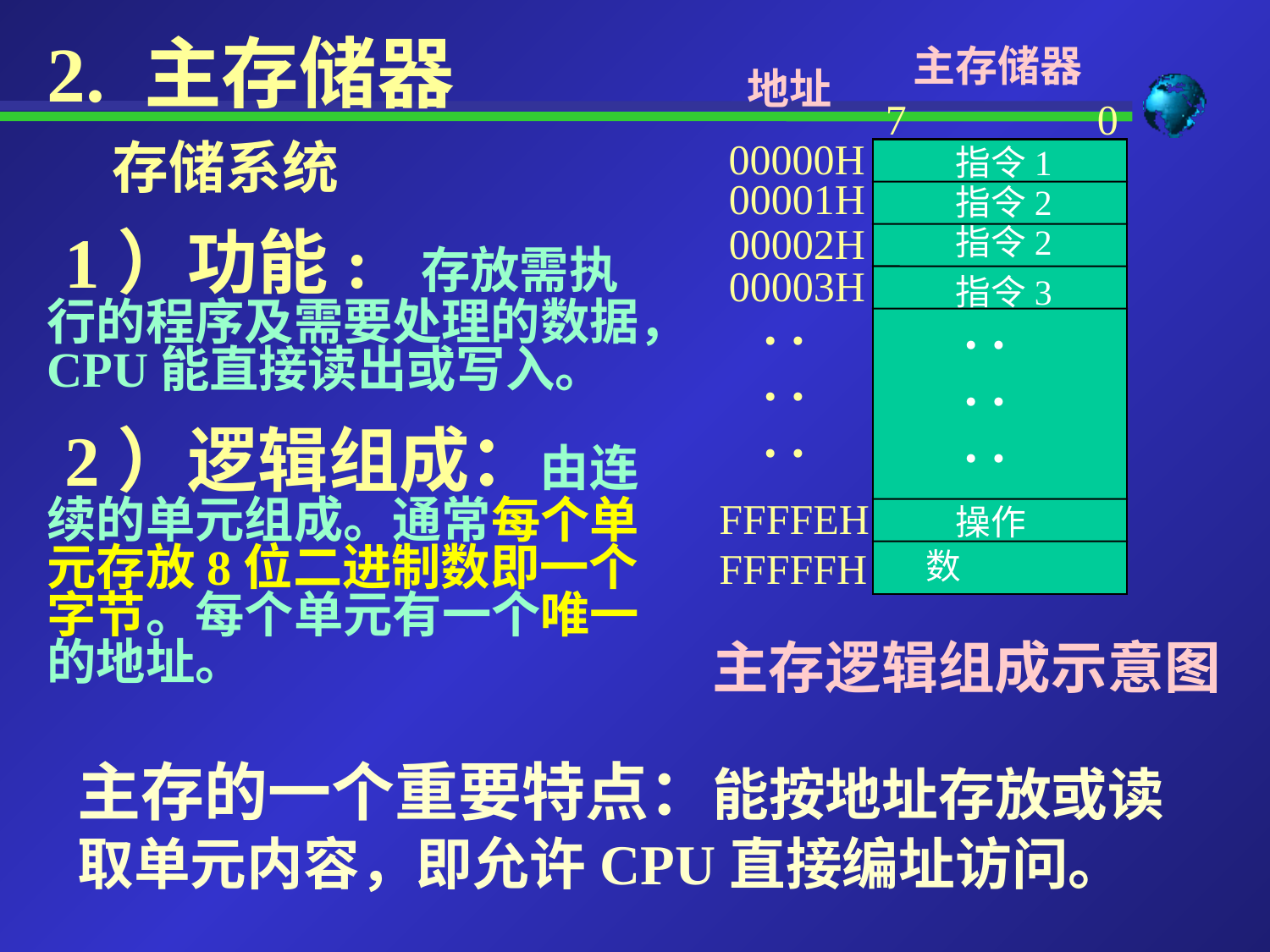

11
   主存储器
2. 主存储器
    存储系统
 1）功能:  存放需执行的程序及需要处理的数据，CPU能直接读出或写入。
 2）逻辑组成：由连续的单元组成。通常每个单元存放8位二进制数即一个字节。每个单元有一个唯一的地址。
地址
7                  0
  00000H
  指令1

  00001H
  指令2

  指令2
  00002H

  00003H
  指令3

：：：
：：：
  FFFFEH
  操作数

  FFFFFH

主存逻辑组成示意图
主存的一个重要特点：能按地址存放或读取单元内容，即允许CPU直接编址访问。